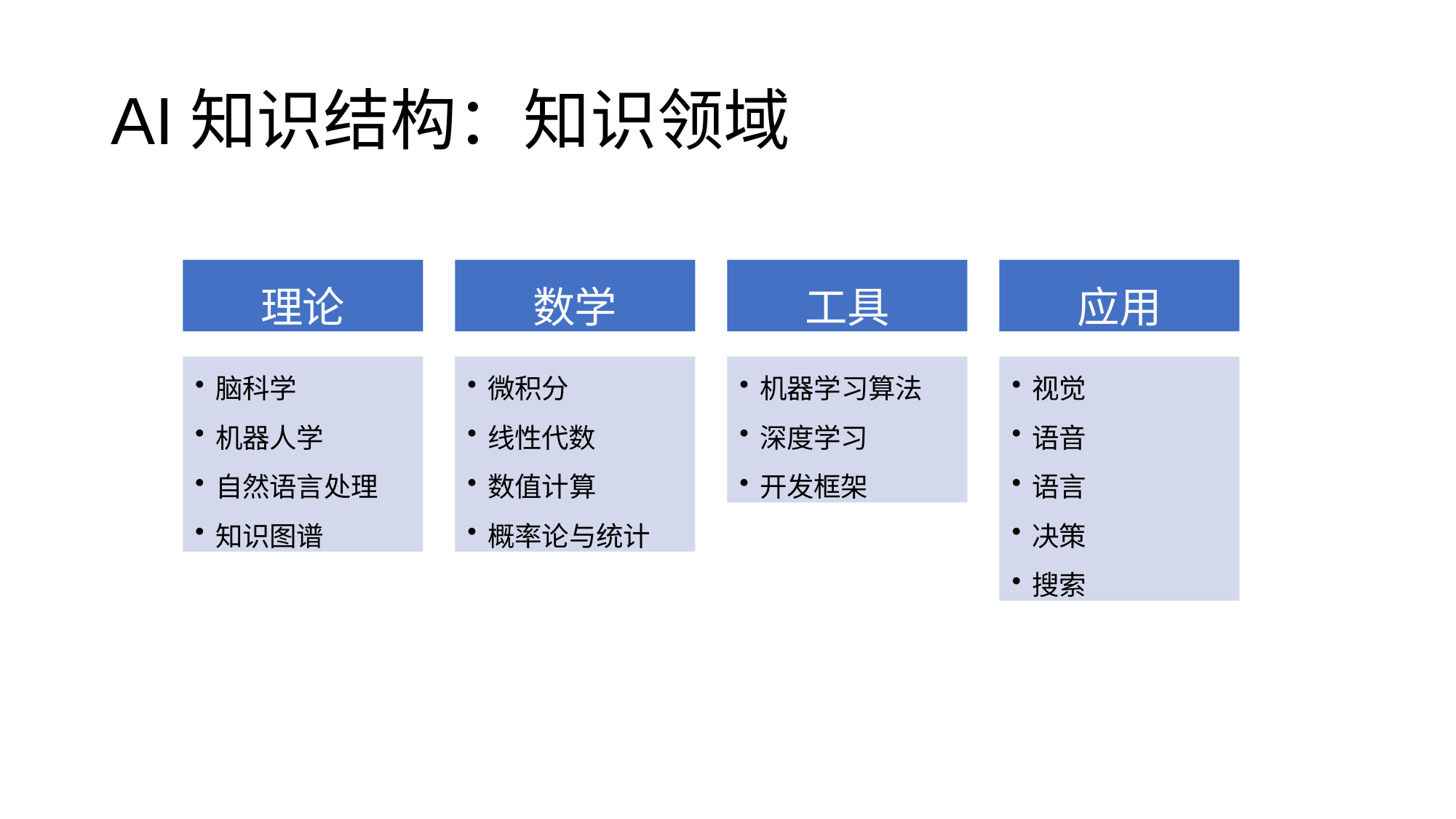

# AI知识结构：知识领域
理论
数学
工具
应用
脑科学
机器人学
自然语言处理
知识图谱
微积分
线性代数
数值计算
概率论与统计
机器学习算法
深度学习
开发框架
视觉
语音
语言
决策
搜索